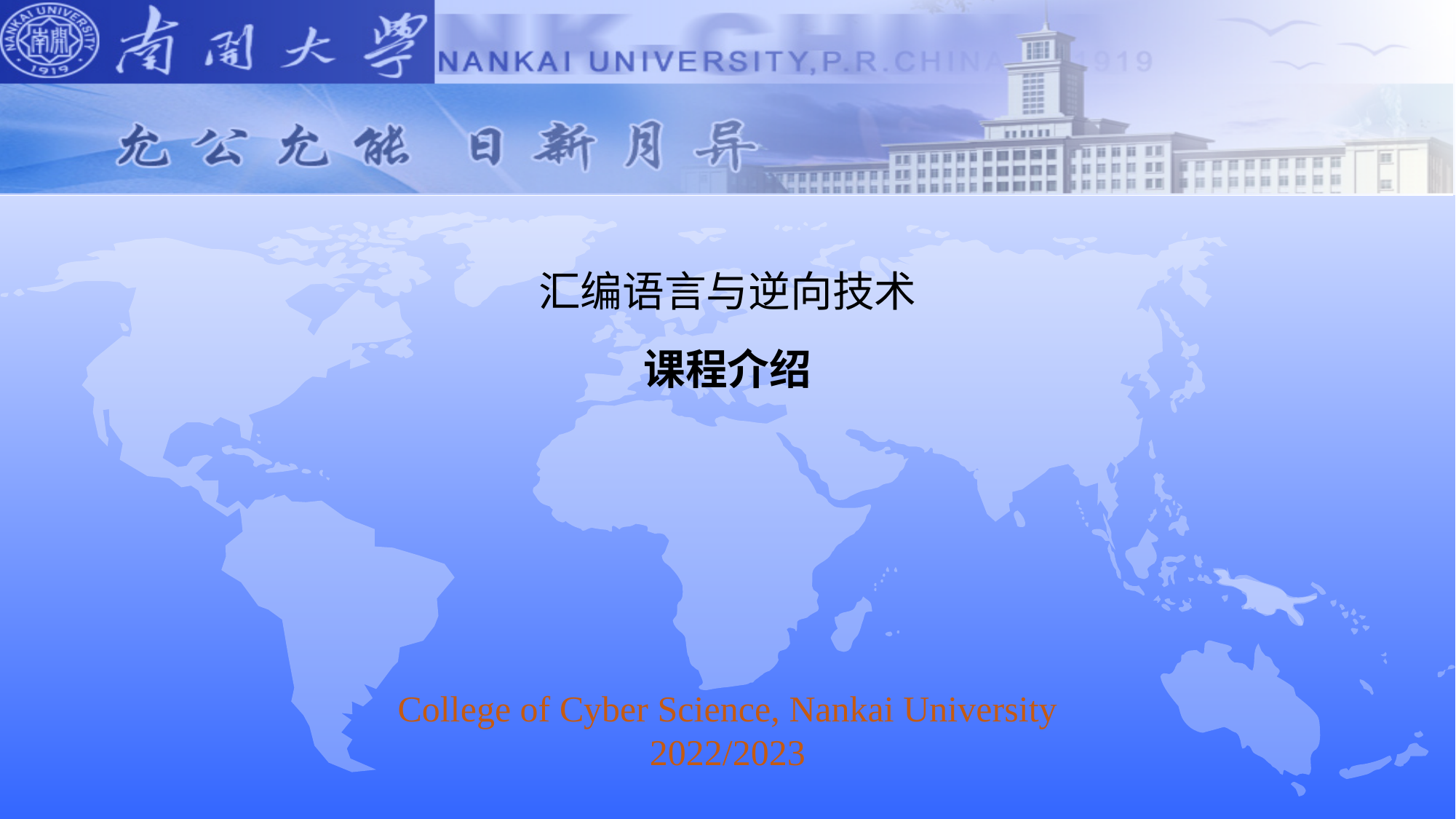

# 汇编语言与逆向技术 课程介绍
College of Cyber Science, Nankai University
2022/2023